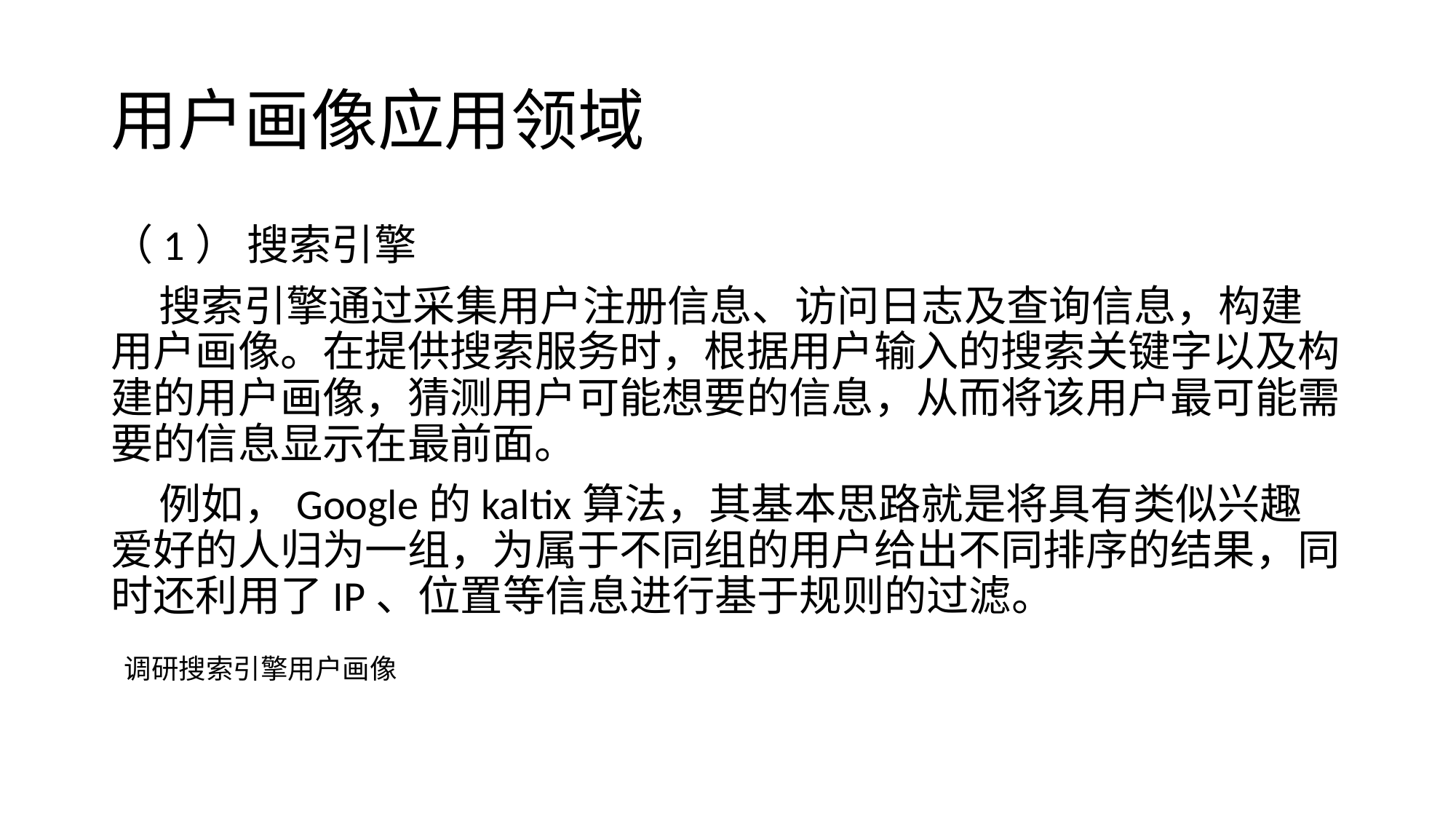

# 用户画像应用领域
（1） 搜索引擎
    搜索引擎通过采集用户注册信息、访问日志及查询信息，构建用户画像。在提供搜索服务时，根据用户输入的搜索关键字以及构建的用户画像，猜测用户可能想要的信息，从而将该用户最可能需要的信息显示在最前面。
    例如，Google的kaltix算法，其基本思路就是将具有类似兴趣爱好的人归为一组，为属于不同组的用户给出不同排序的结果，同时还利用了IP、位置等信息进行基于规则的过滤。

调研搜索引擎用户画像